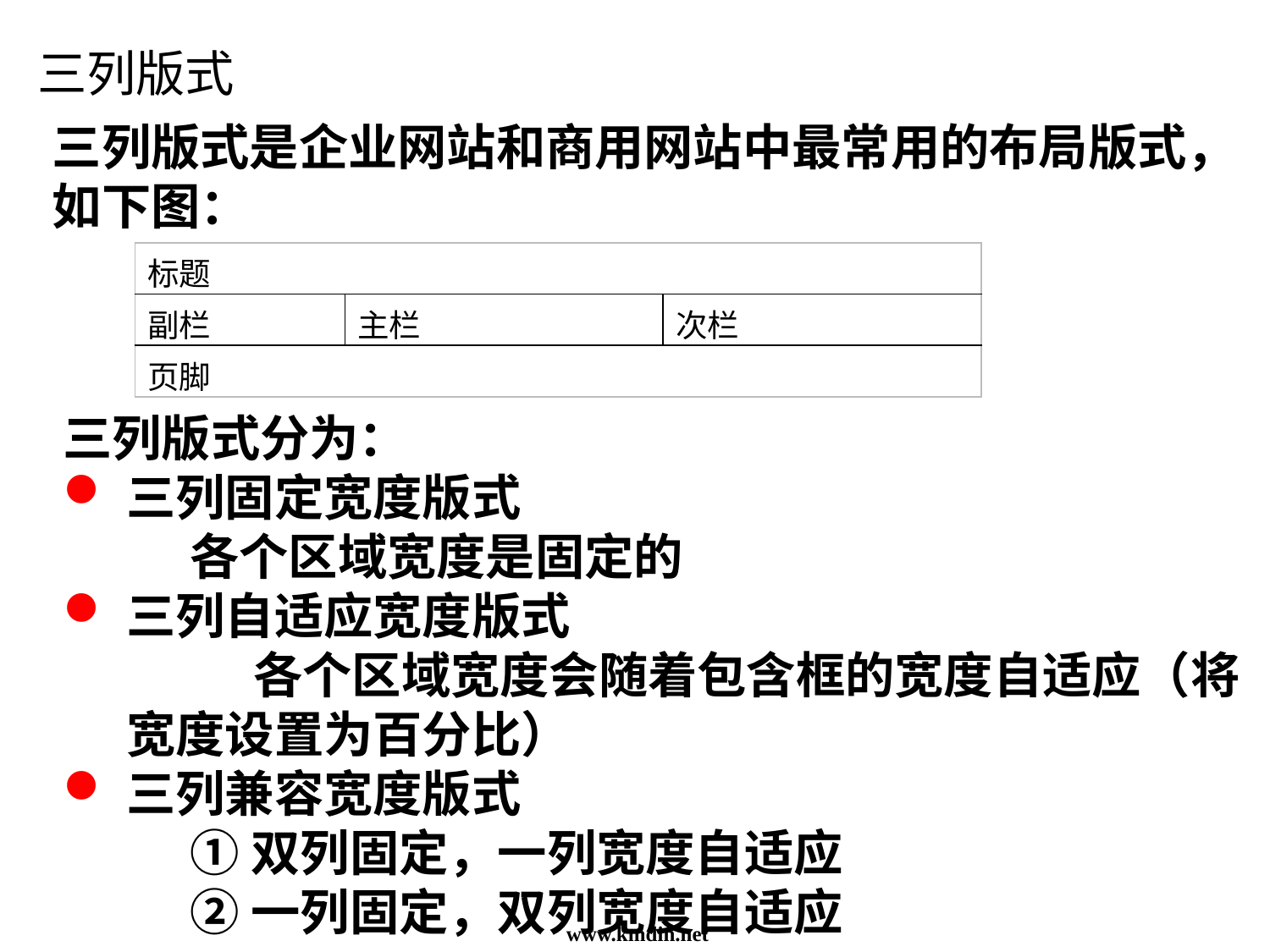

三列版式
三列版式是企业网站和商用网站中最常用的布局版式，如下图：
| 标题 |  |  |
| --- | --- | --- |
| 副栏 | 主栏 | 次栏 |
| 页脚 |  |  |
三列版式分为：
三列固定宽度版式
	各个区域宽度是固定的
三列自适应宽度版式
	各个区域宽度会随着包含框的宽度自适应（将宽度设置为百分比）
三列兼容宽度版式
	①双列固定，一列宽度自适应
	②一列固定，双列宽度自适应